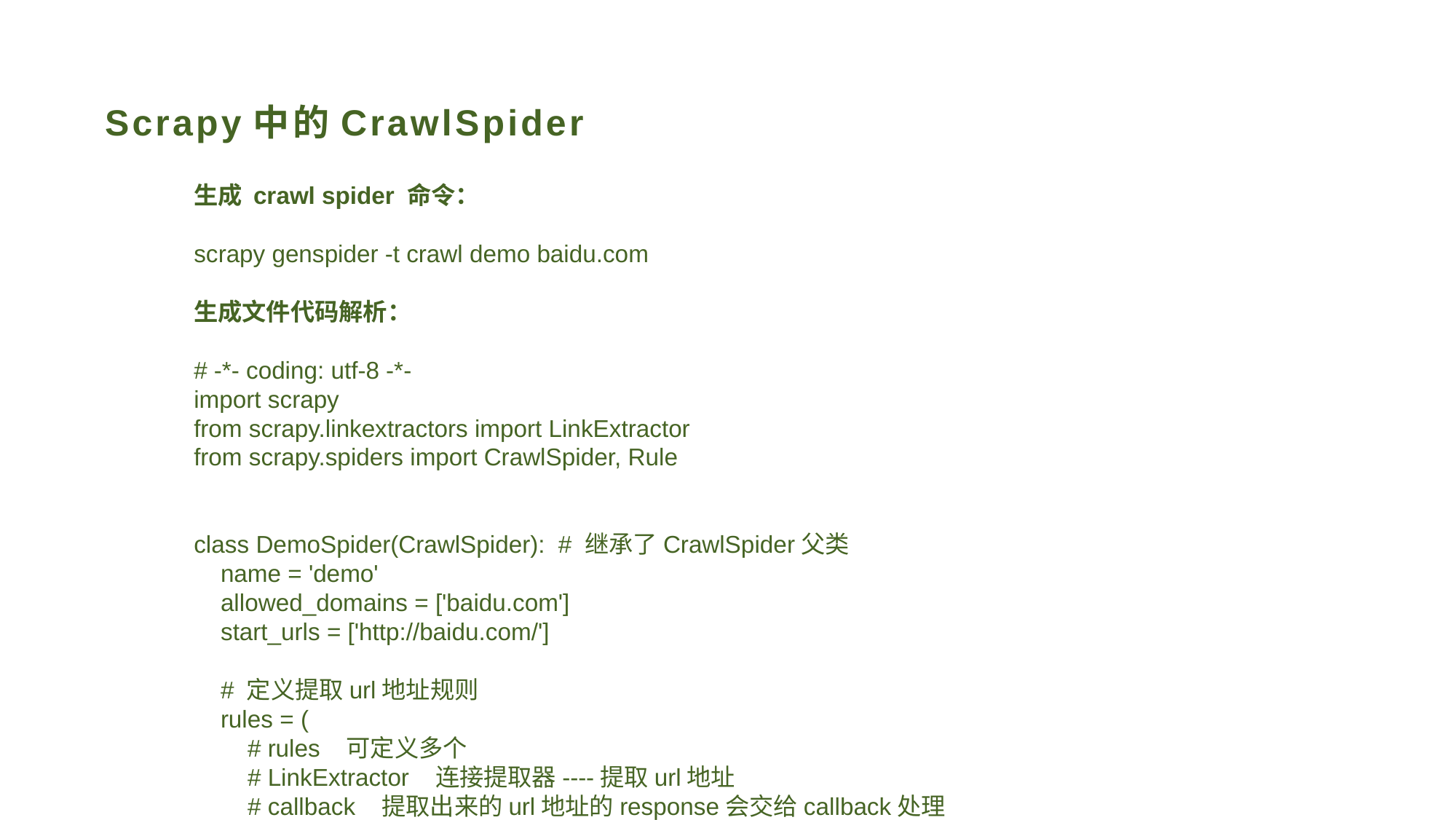

# Scrapy中的CrawlSpider
生成 crawl spider 命令：

scrapy genspider -t crawl demo baidu.com

生成文件代码解析：

# -*- coding: utf-8 -*-
import scrapy
from scrapy.linkextractors import LinkExtractor
from scrapy.spiders import CrawlSpider, Rule

class DemoSpider(CrawlSpider):  # 继承了CrawlSpider父类
    name = 'demo'
    allowed_domains = ['baidu.com']
    start_urls = ['http://baidu.com/']

    # 定义提取url地址规则
    rules = (
        # rules   可定义多个
        # LinkExtractor   连接提取器----提取url地址
        # callback   提取出来的url地址的response会交给callback处理
        # follow   当前url的响应是否重新经过rules来提取url地址
        # callback和follow   可自己选择需不需要写
        Rule(LinkExtractor(allow=r'Items/'), callback='parse_item', follow=True),
    )

    # parse函数有特殊功能，不能定义
    def parse_item(self, response):
        item = {}
        # item['domain_id'] = response.xpath('//input[@id="sid"]/@value').get()
        # item['name'] = response.xpath('//div[@id="name"]').get()
        # item['description'] = response.xpath('//div[@id="description"]').get()
        return item